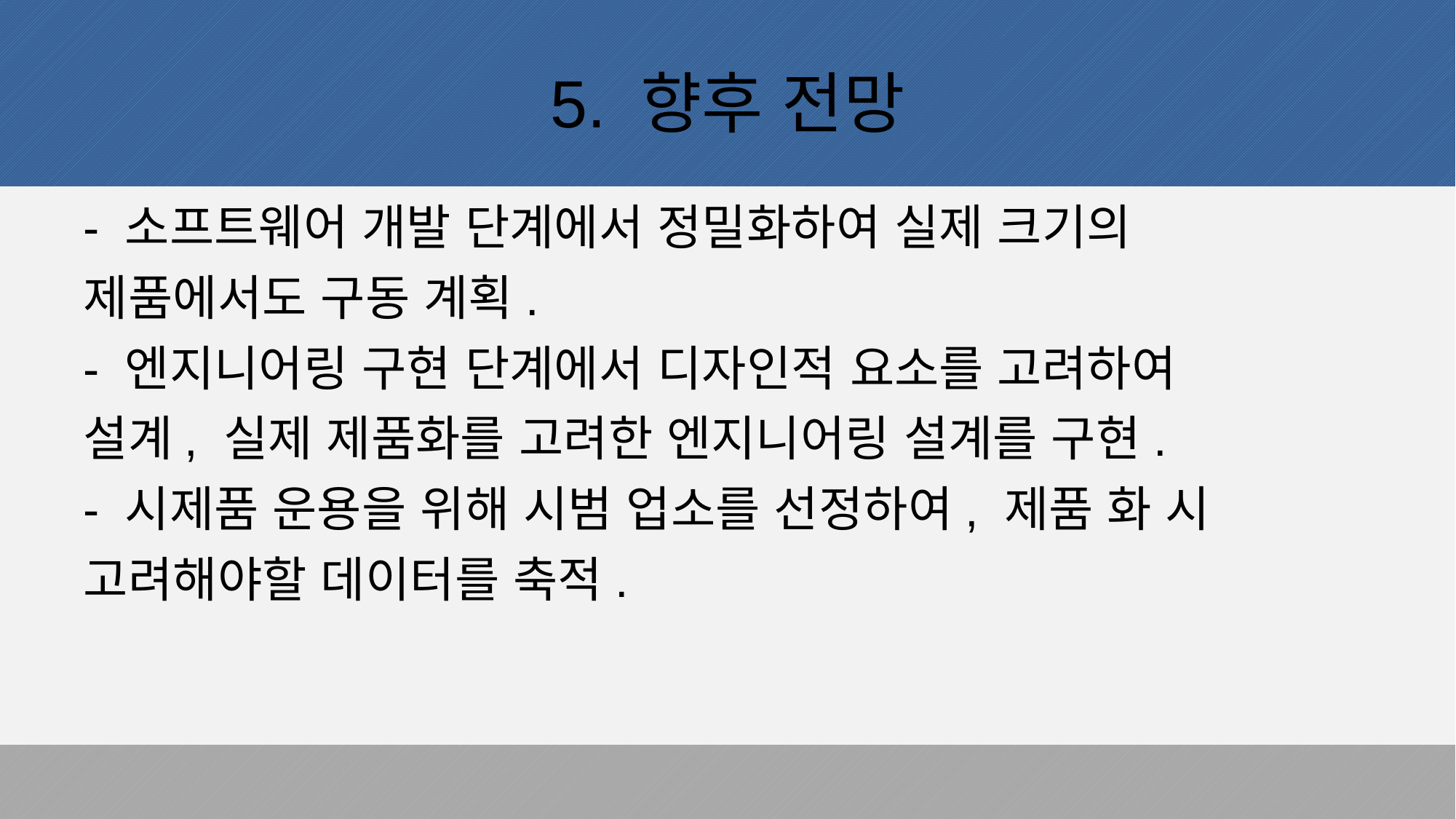

# 5. 향후 전망
- 소프트웨어 개발 단계에서 정밀화하여 실제 크기의
제품에서도 구동 계획.
- 엔지니어링 구현 단계에서 디자인적 요소를 고려하여
설계, 실제 제품화를 고려한 엔지니어링 설계를 구현.
- 시제품 운용을 위해 시범 업소를 선정하여, 제품 화 시
고려해야할 데이터를 축적.